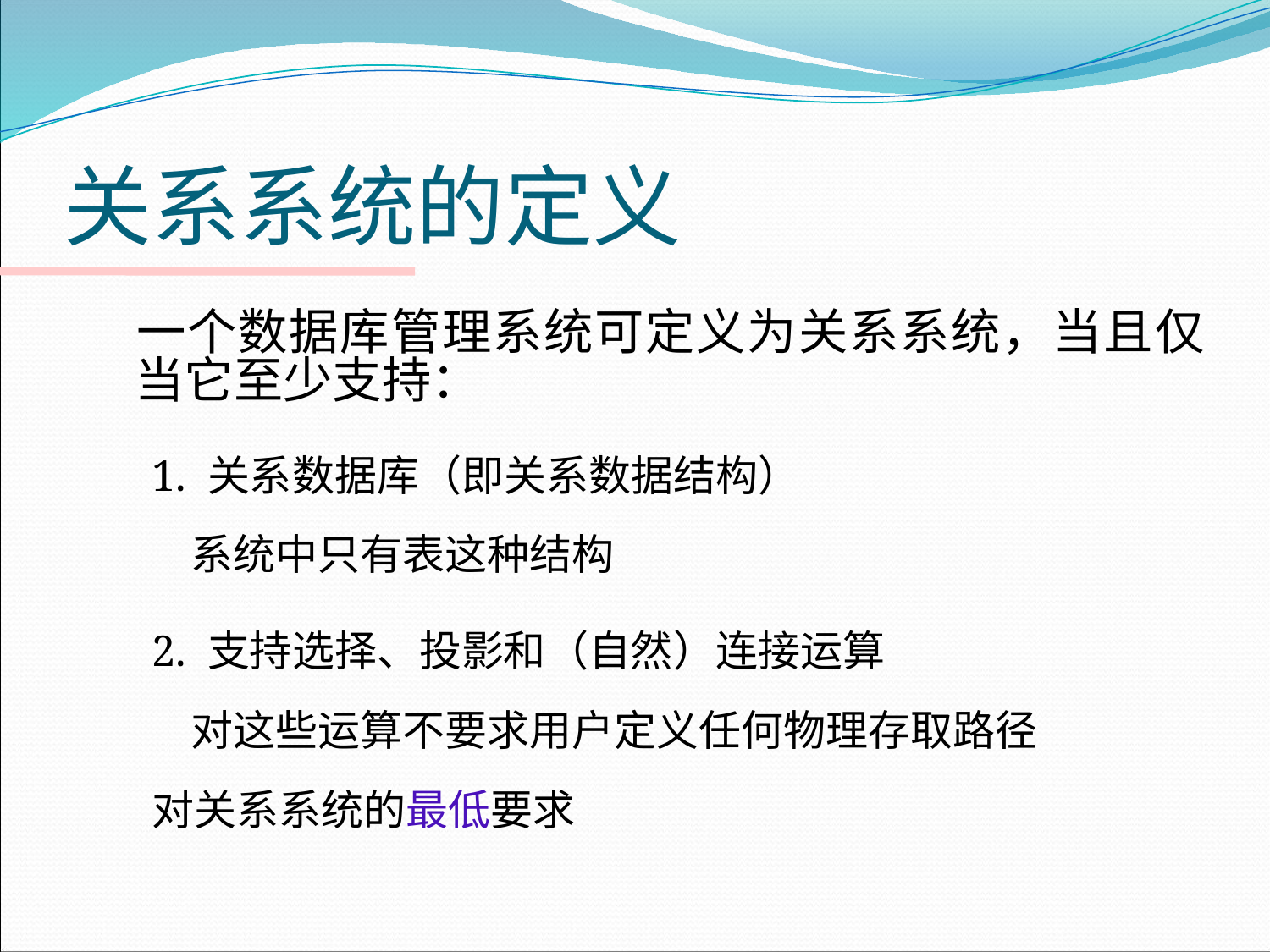

# 关系系统的定义
	一个数据库管理系统可定义为关系系统，当且仅当它至少支持：
1. 关系数据库（即关系数据结构）
   系统中只有表这种结构
2. 支持选择、投影和（自然）连接运算
   对这些运算不要求用户定义任何物理存取路径
对关系系统的最低要求

833